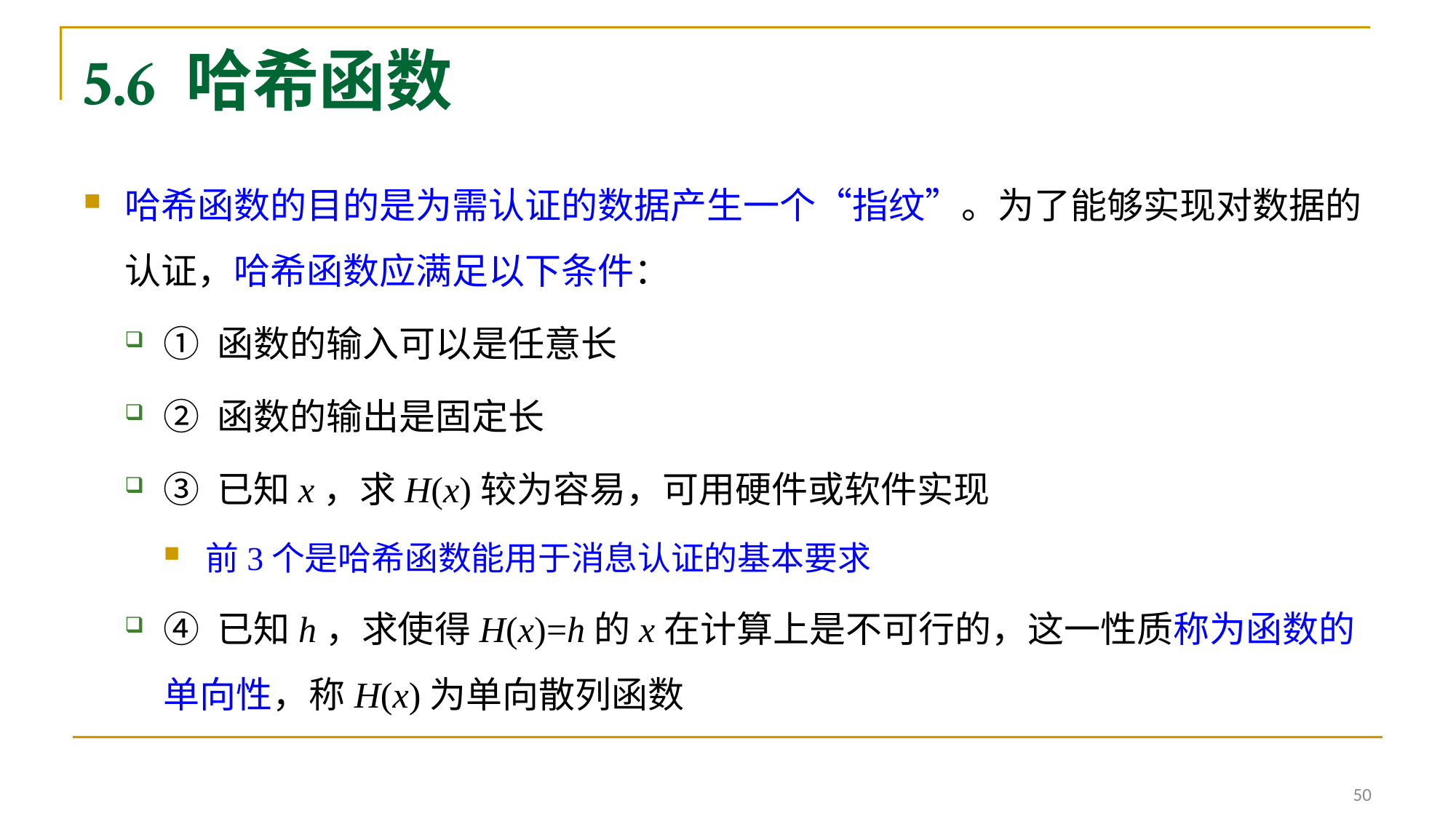

# 5.6 哈希函数
哈希函数的目的是为需认证的数据产生一个“指纹”。为了能够实现对数据的认证，哈希函数应满足以下条件：
① 函数的输入可以是任意长
② 函数的输出是固定长
③ 已知x，求H(x)较为容易，可用硬件或软件实现
前3个是哈希函数能用于消息认证的基本要求
④ 已知h，求使得H(x)=h的x在计算上是不可行的，这一性质称为函数的单向性，称H(x)为单向散列函数
50